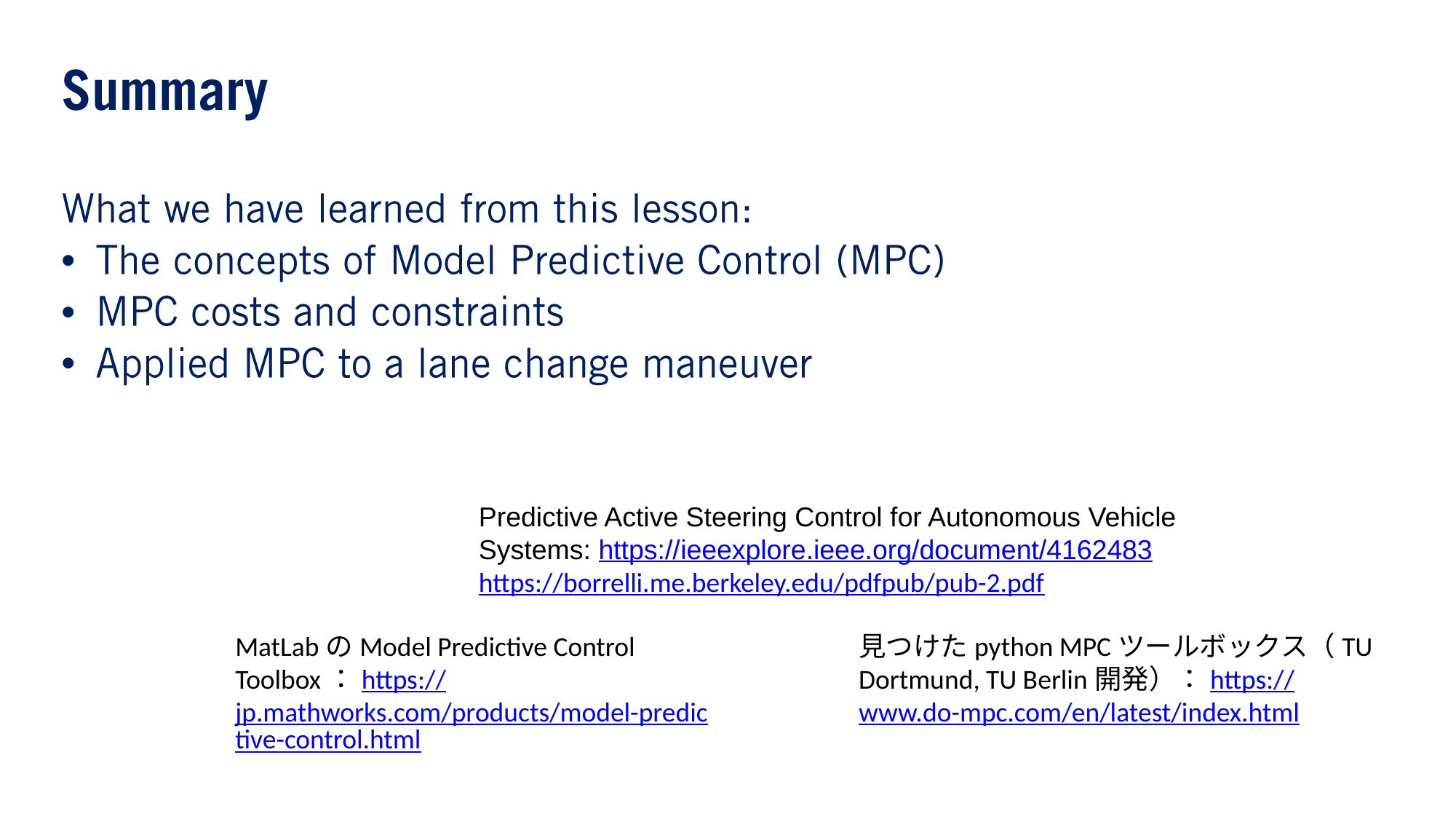

•
•
•

Predictive Active Steering Control for Autonomous Vehicle Systems: https://ieeexplore.ieee.org/document/4162483
https://borrelli.me.berkeley.edu/pdfpub/pub-2.pdf

MatLabのModel Predictive Control Toolbox：https://jp.mathworks.com/products/model-predictive-control.html

見つけたpython MPCツールボックス（TU Dortmund, TU Berlin開発）：https://www.do-mpc.com/en/latest/index.html